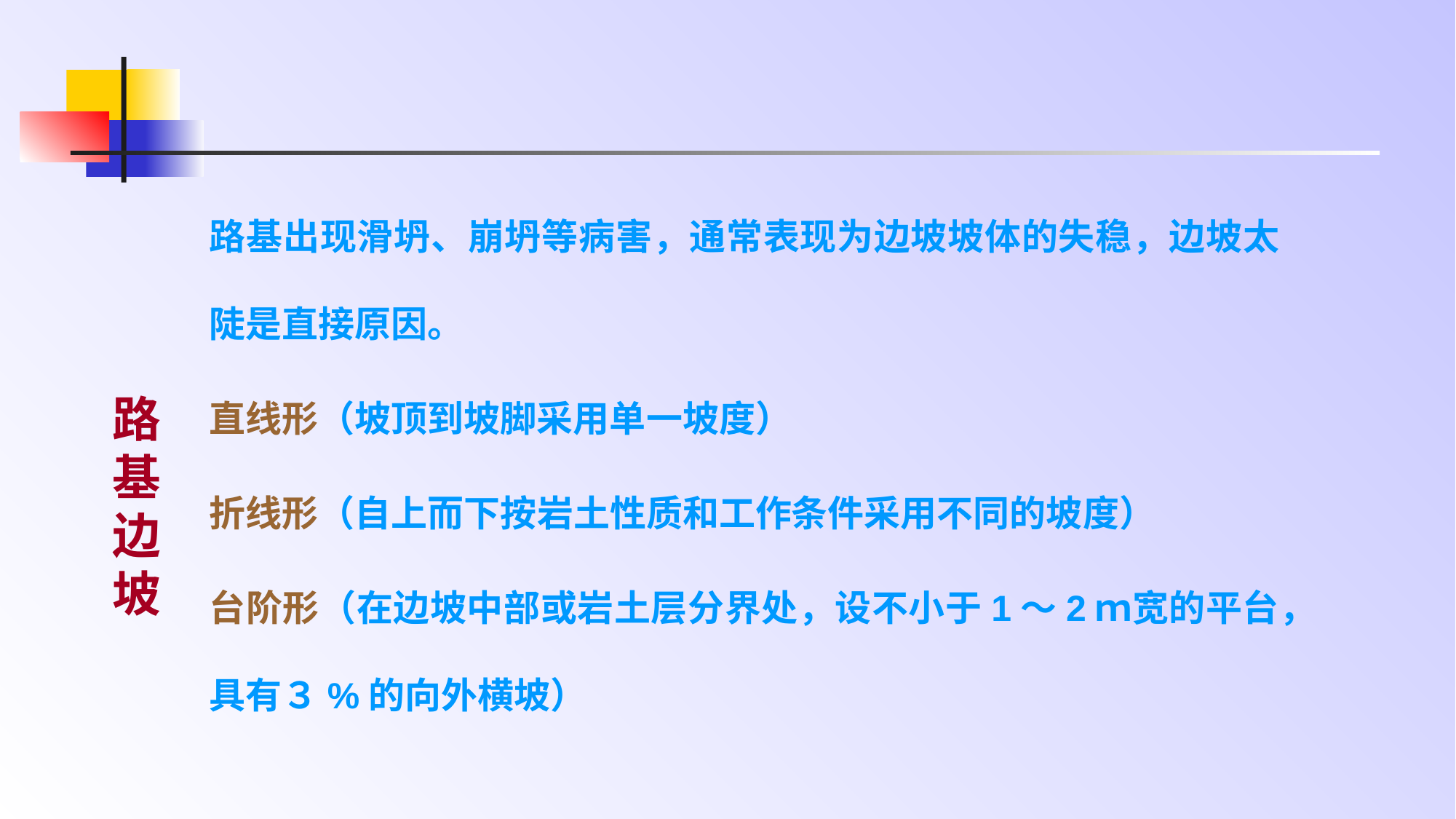

路基出现滑坍、崩坍等病害，通常表现为边坡坡体的失稳，边坡太陡是直接原因。
直线形（坡顶到坡脚采用单一坡度）
折线形（自上而下按岩土性质和工作条件采用不同的坡度）
台阶形（在边坡中部或岩土层分界处，设不小于1～2ｍ宽的平台，具有３%的向外横坡）
路基边坡